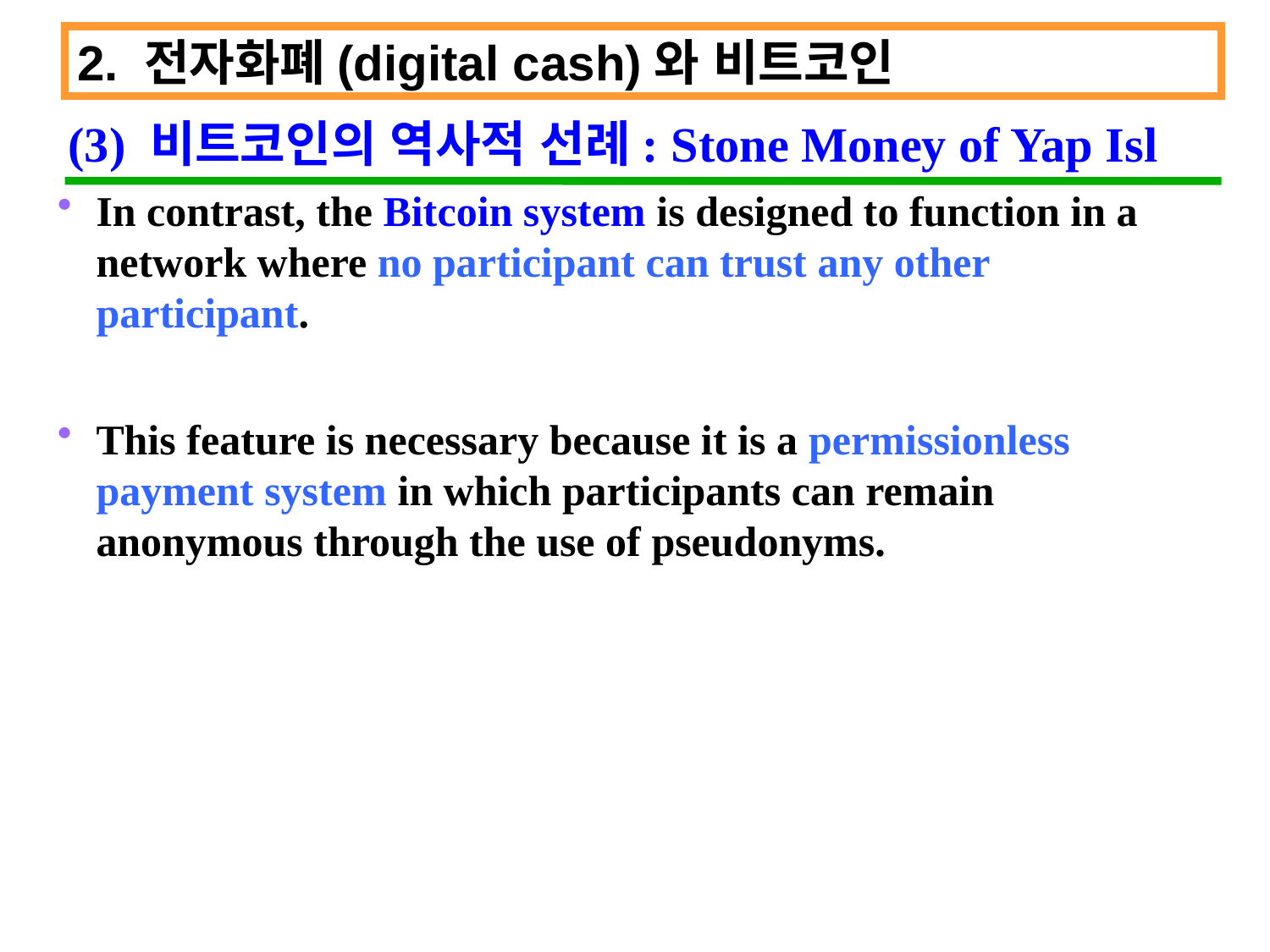

2. 전자화폐(digital cash)와 비트코인
 (3) 비트코인의 역사적 선례: Stone Money of Yap Isl
In contrast, the Bitcoin system is designed to function in a network where no participant can trust any other participant.

This feature is necessary because it is a permissionless payment system in which participants can remain anonymous through the use of pseudonyms.